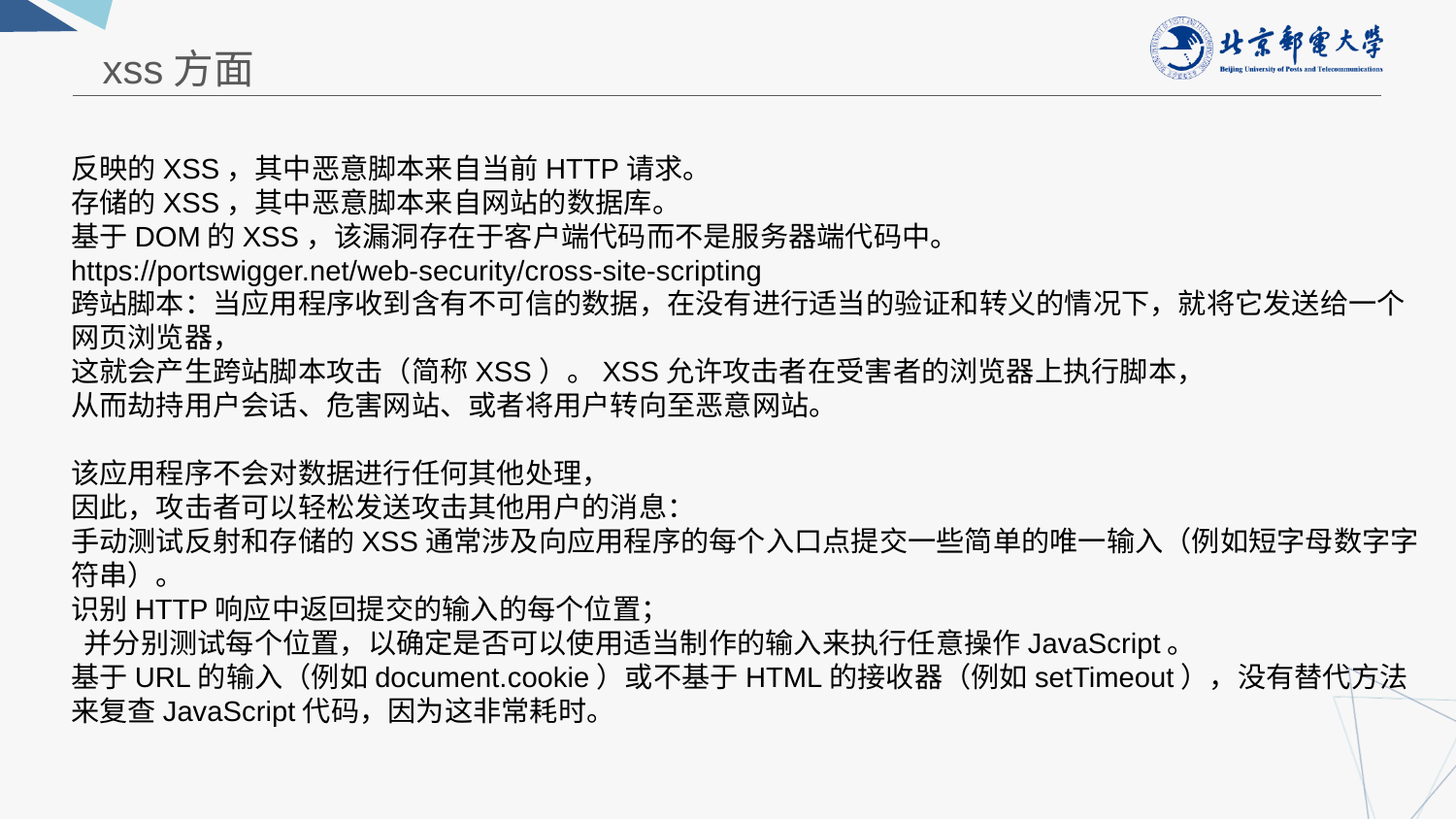

xss方面
反映的XSS，其中恶意脚本来自当前HTTP请求。
存储的XSS，其中恶意脚本来自网站的数据库。
基于DOM的XSS，该漏洞存在于客户端代码而不是服务器端代码中。
https://portswigger.net/web-security/cross-site-scripting
跨站脚本：当应用程序收到含有不可信的数据，在没有进行适当的验证和转义的情况下，就将它发送给一个网页浏览器，
这就会产生跨站脚本攻击（简称XSS）。XSS允许攻击者在受害者的浏览器上执行脚本，
从而劫持用户会话、危害网站、或者将用户转向至恶意网站。

该应用程序不会对数据进行任何其他处理，
因此，攻击者可以轻松发送攻击其他用户的消息：
手动测试反射和存储的XSS通常涉及向应用程序的每个入口点提交一些简单的唯一输入（例如短字母数字字符串）。
识别HTTP响应中返回提交的输入的每个位置；
 并分别测试每个位置，以确定是否可以使用适当制作的输入来执行任意操作JavaScript。
基于URL的输入（例如document.cookie）或不基于HTML的接收器（例如setTimeout），没有替代方法来复查JavaScript代码，因为这非常耗时。